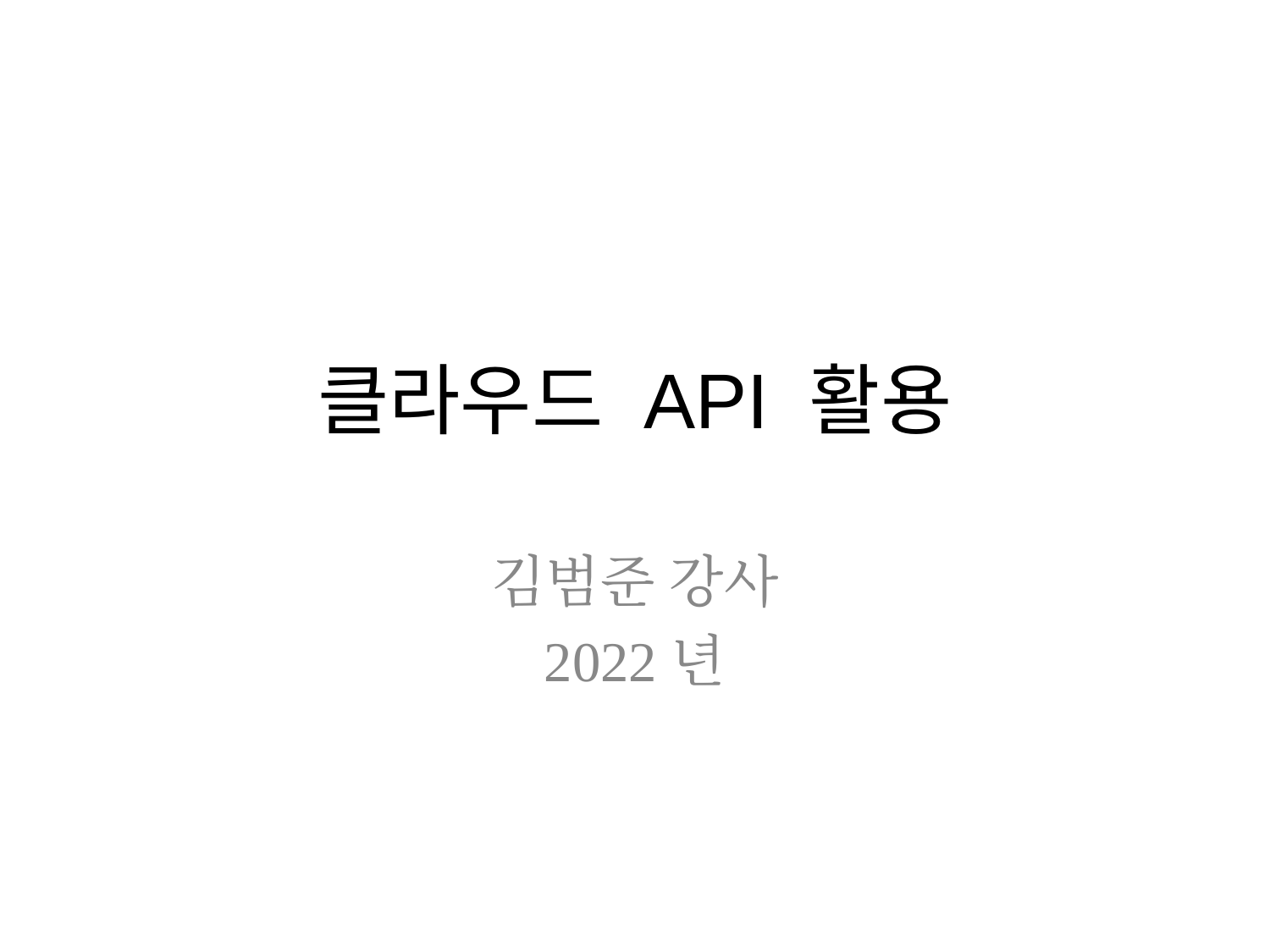

# 클라우드 API 활용
김범준 강사
2022년